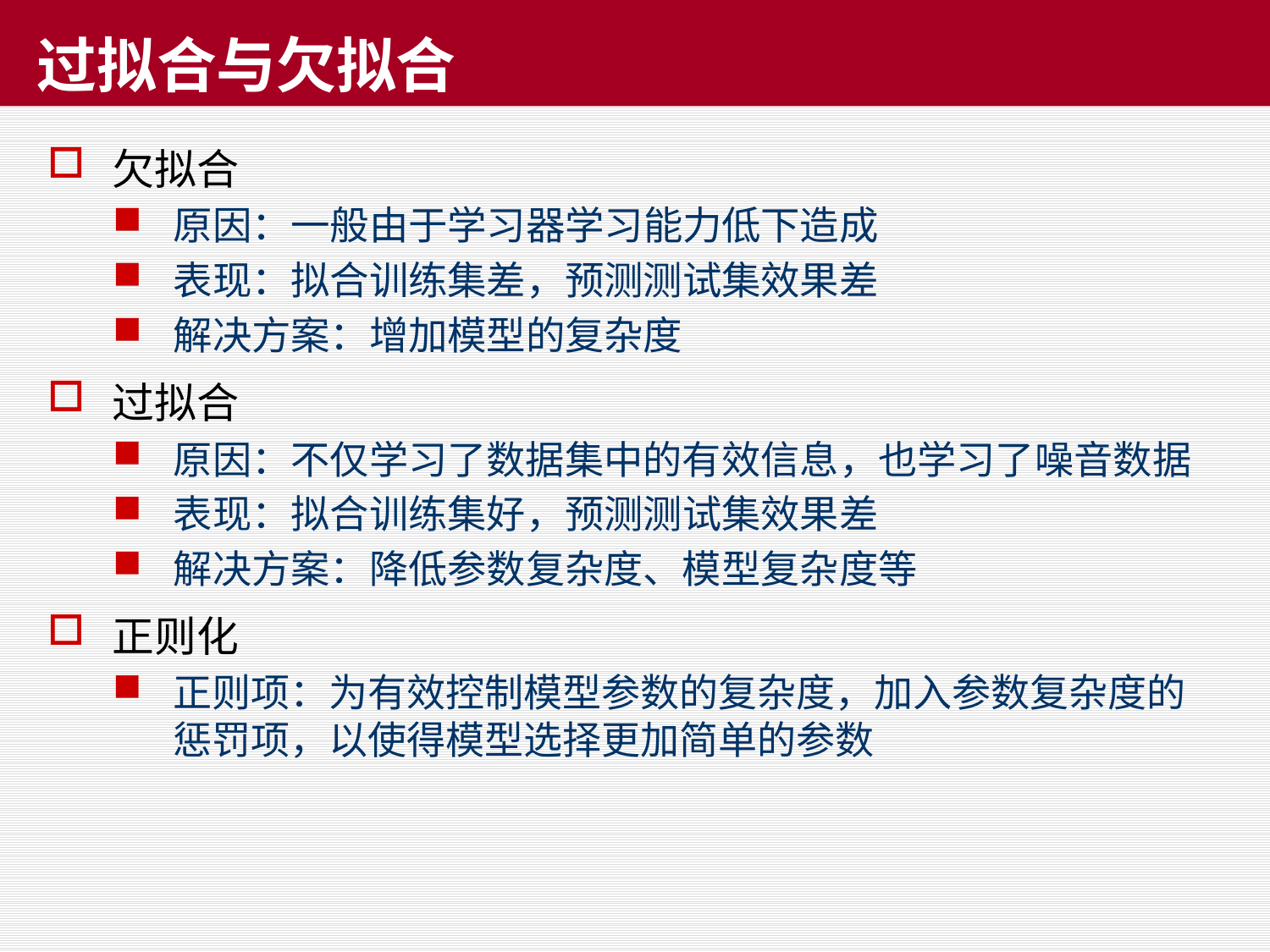

# 过拟合与欠拟合
欠拟合
原因：一般由于学习器学习能力低下造成
表现：拟合训练集差，预测测试集效果差
解决方案：增加模型的复杂度
过拟合
原因：不仅学习了数据集中的有效信息，也学习了噪音数据
表现：拟合训练集好，预测测试集效果差
解决方案：降低参数复杂度、模型复杂度等
正则化
正则项：为有效控制模型参数的复杂度，加入参数复杂度的惩罚项，以使得模型选择更加简单的参数